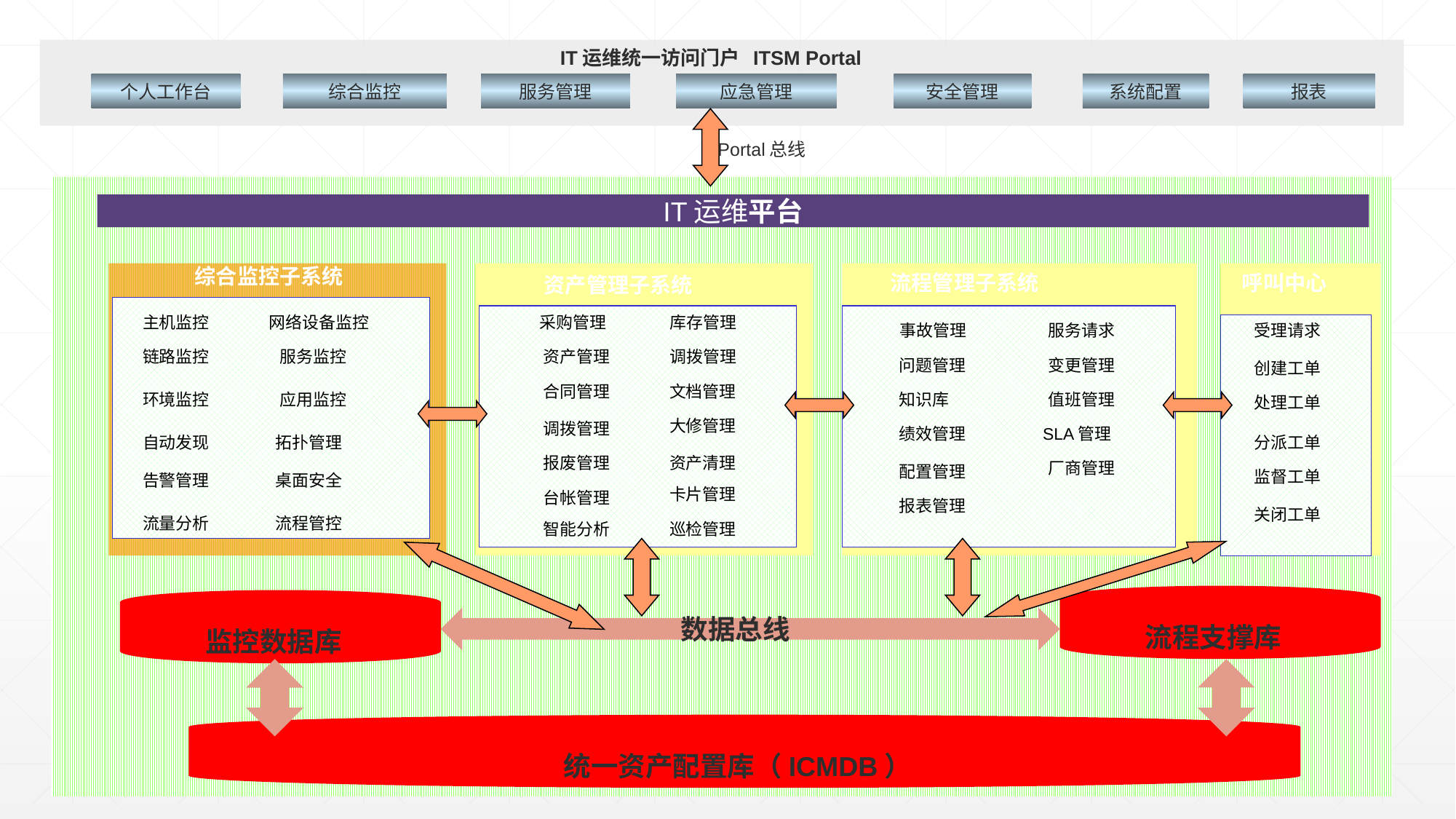

IT运维统一访问门户  ITSM Portal
安全管理
个人工作台
综合监控
服务管理
应急管理
系统配置
报表

Portal总线

IT运维平台

主机监控
综合监控子系统

流程管理子系统

事故管理

呼叫中心

资产管理子系统

网络设备监控
采购管理
库存管理
服务请求
受理请求
链路监控
服务监控
调拨管理
资产管理
问题管理
变更管理
创建工单
合同管理
文档管理
环境监控
应用监控
知识库
值班管理
处理工单

大修管理
调拨管理
绩效管理
SLA管理
自动发现
拓扑管理
分派工单
报废管理
资产清理
厂商管理
配置管理
监督工单
告警管理
桌面安全
卡片管理
台帐管理
报表管理
关闭工单
流量分析
流程管控
智能分析
巡检管理

流程支撑库
监控数据库
数据总线

统一资产配置库（ICMDB）